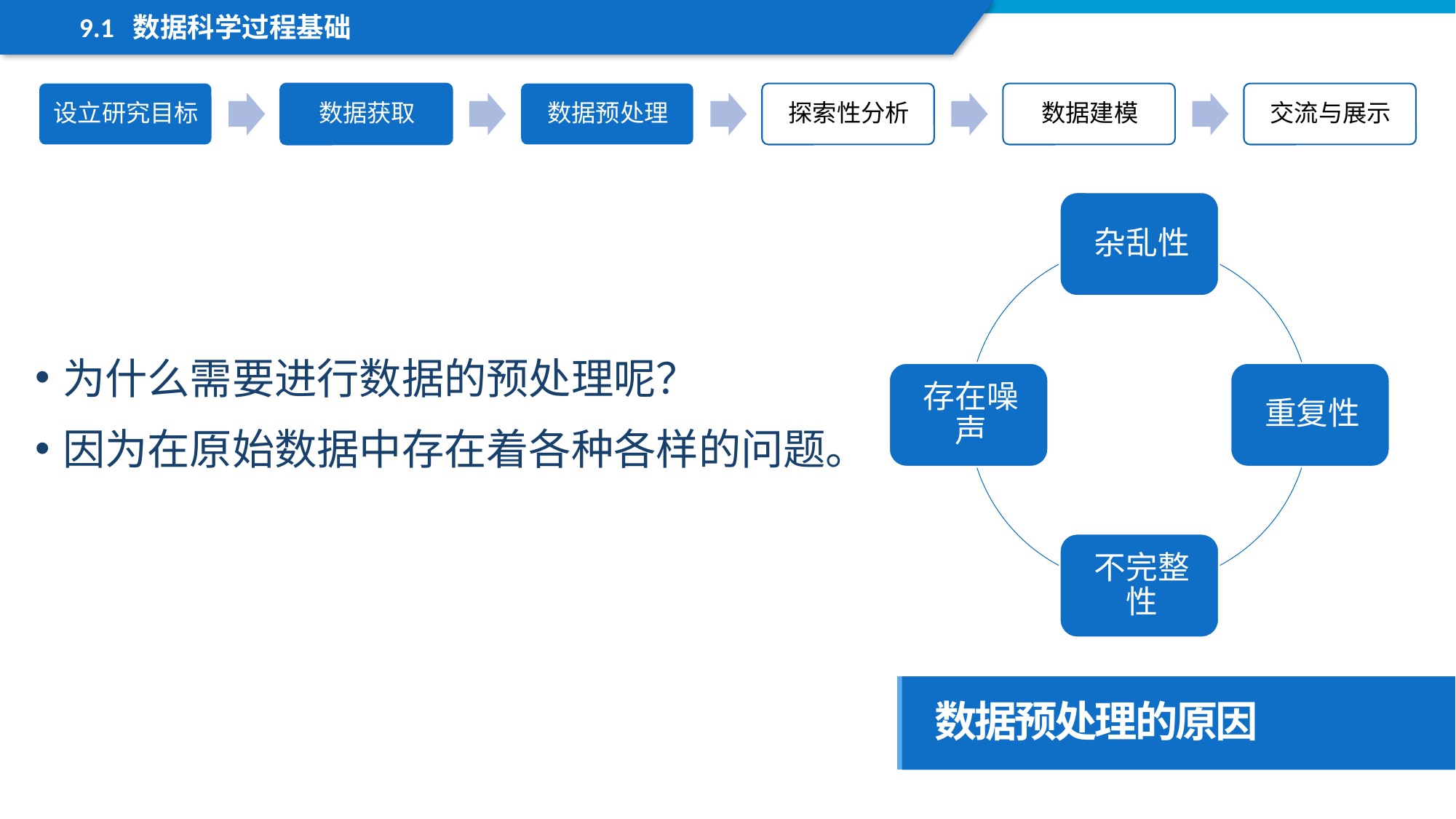

9.1  数据科学过程基础
设立研究目标

数据获取

数据预处理

探索性分析

数据建模

交流与展示
杂乱性
重复性
不完整性
存在噪声
为什么需要进行数据的预处理呢？
因为在原始数据中存在着各种各样的问题。

数据预处理的原因